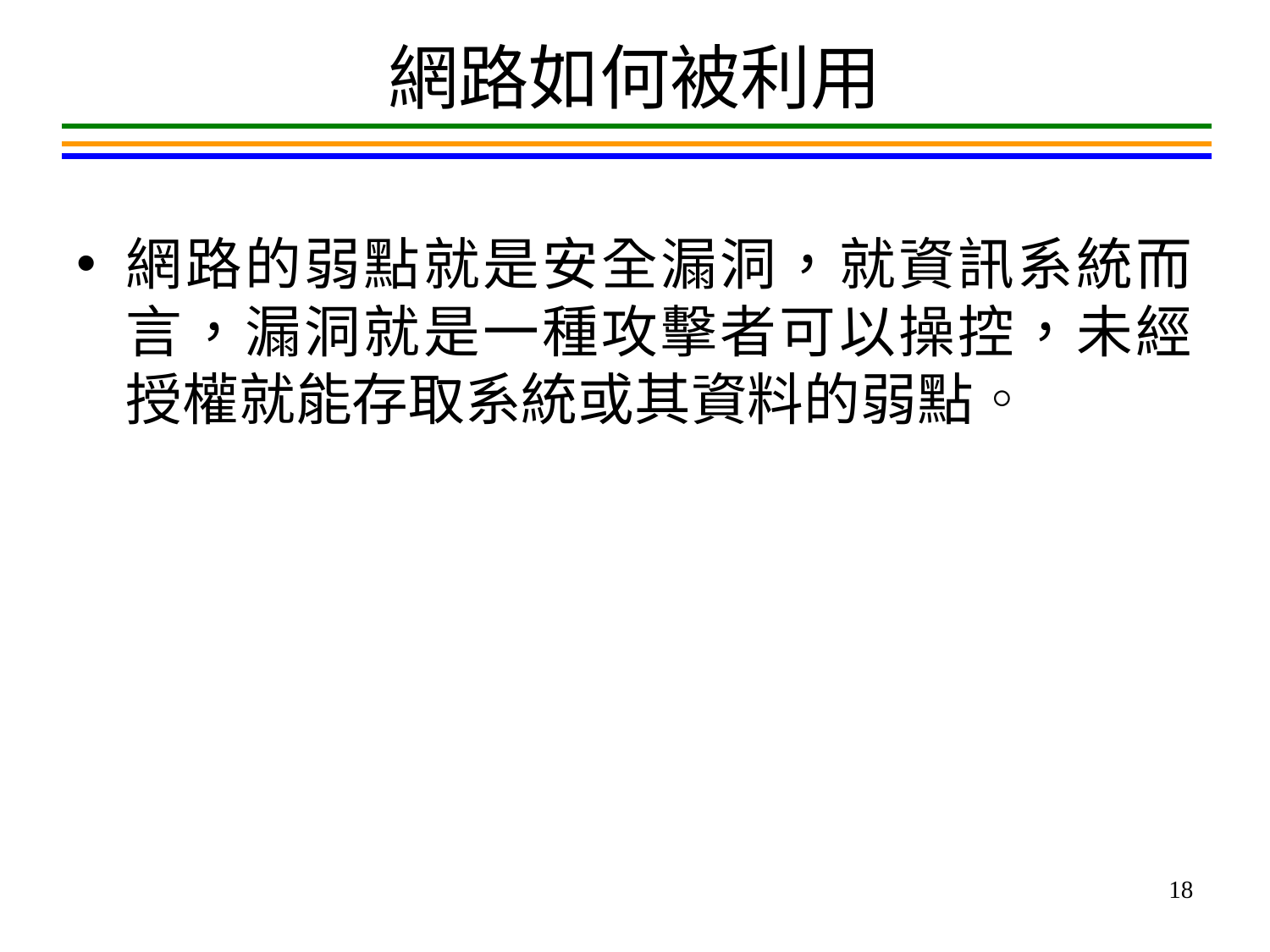

# 網路如何被利用
網路的弱點就是安全漏洞，就資訊系統而言，漏洞就是一種攻擊者可以操控，未經授權就能存取系統或其資料的弱點。
18